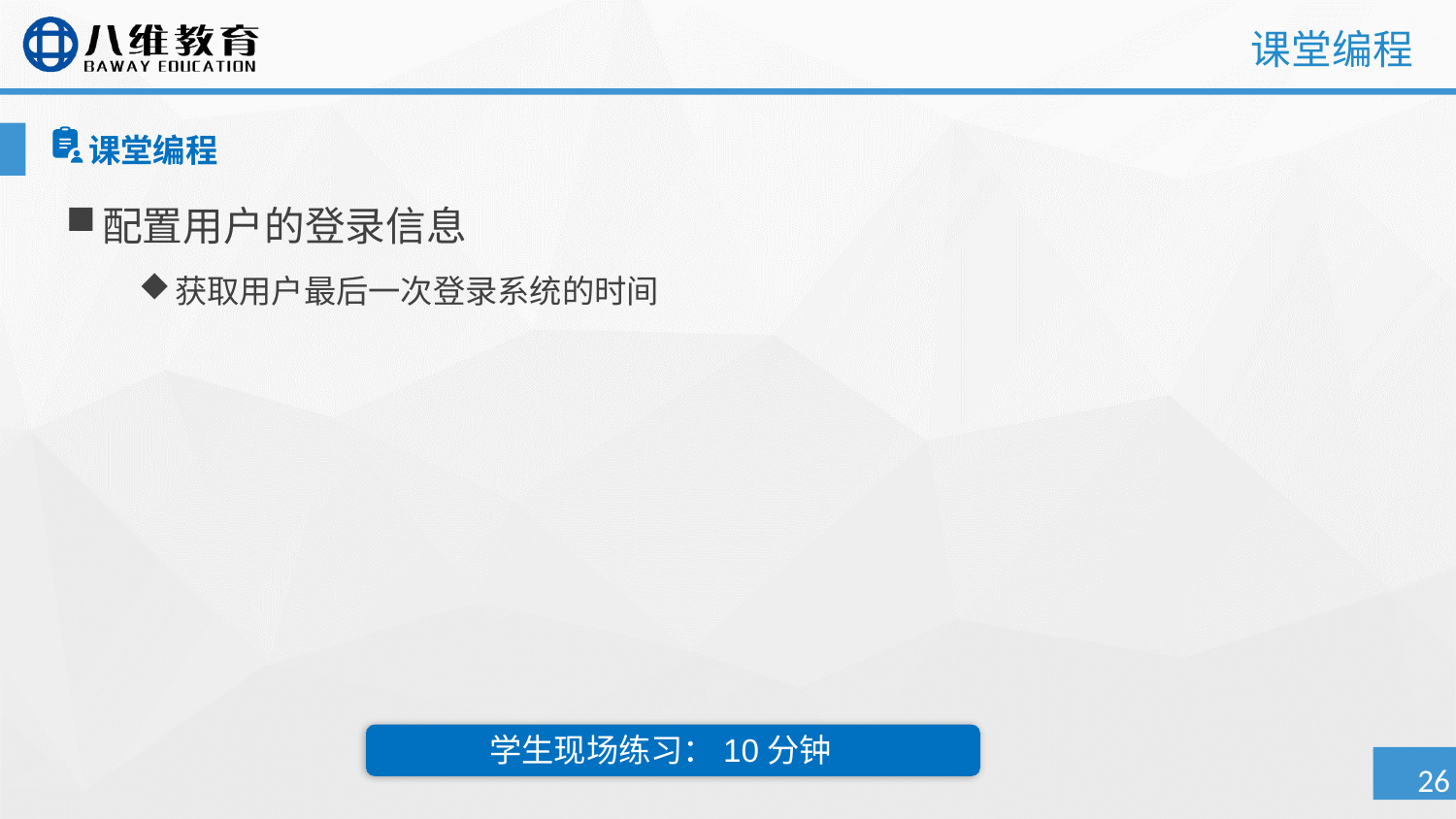

# 课堂编程
课堂编程

配置用户的登录信息
获取用户最后一次登录系统的时间
学生现场练习：10分钟